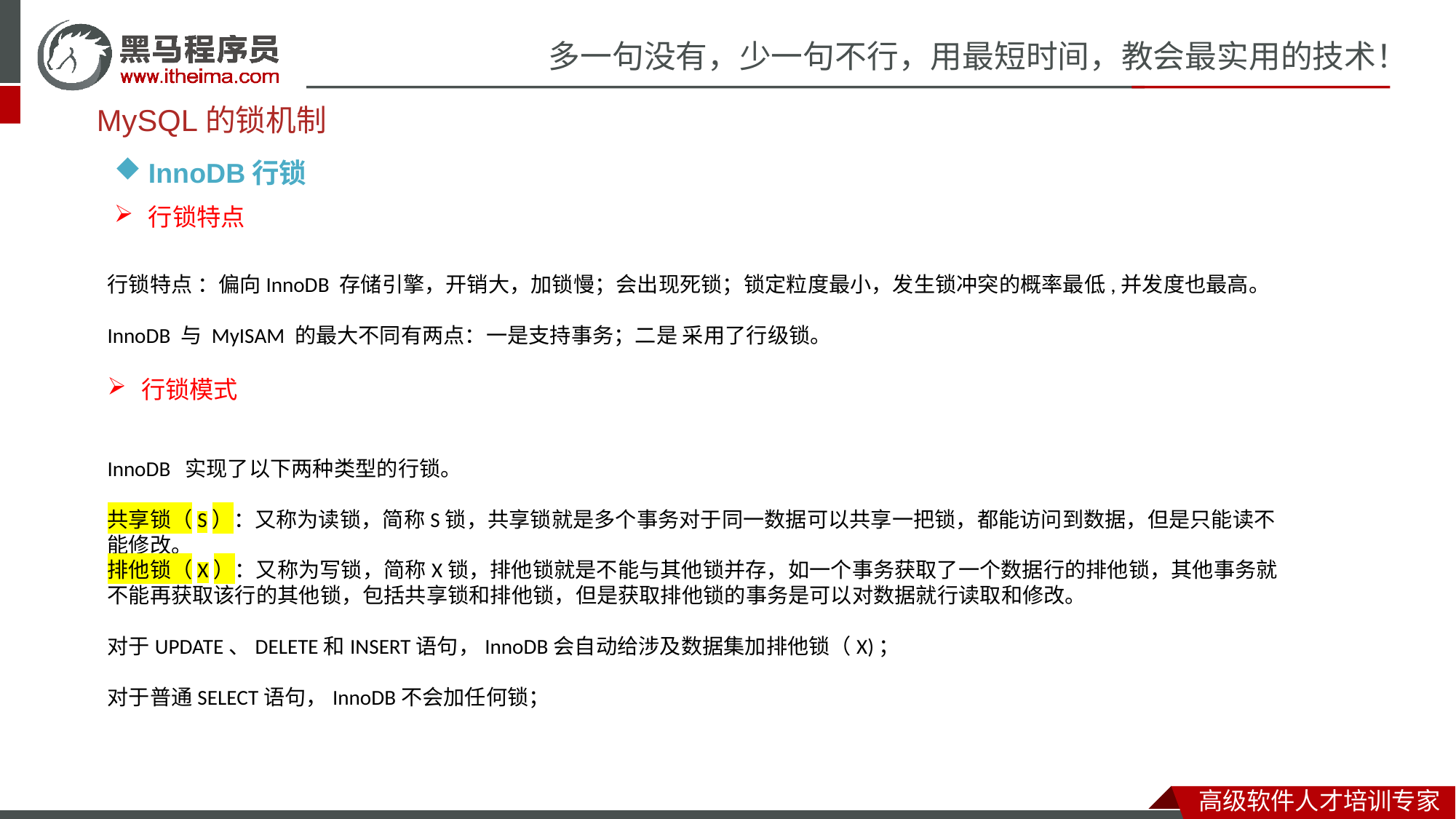

MySQL的锁机制
InnoDB行锁
行锁特点
行锁特点 ：偏向InnoDB 存储引擎，开销大，加锁慢；会出现死锁；锁定粒度最小，发生锁冲突的概率最低,并发度也最高。

InnoDB 与 MyISAM 的最大不同有两点：一是支持事务；二是 采用了行级锁。
行锁模式
InnoDB  实现了以下两种类型的行锁。

共享锁（S）：又称为读锁，简称S锁，共享锁就是多个事务对于同一数据可以共享一把锁，都能访问到数据，但是只能读不能修改。
排他锁（X）：又称为写锁，简称X锁，排他锁就是不能与其他锁并存，如一个事务获取了一个数据行的排他锁，其他事务就不能再获取该行的其他锁，包括共享锁和排他锁，但是获取排他锁的事务是可以对数据就行读取和修改。

对于UPDATE、DELETE和INSERT语句，InnoDB会自动给涉及数据集加排他锁（X)；

对于普通SELECT语句，InnoDB不会加任何锁；